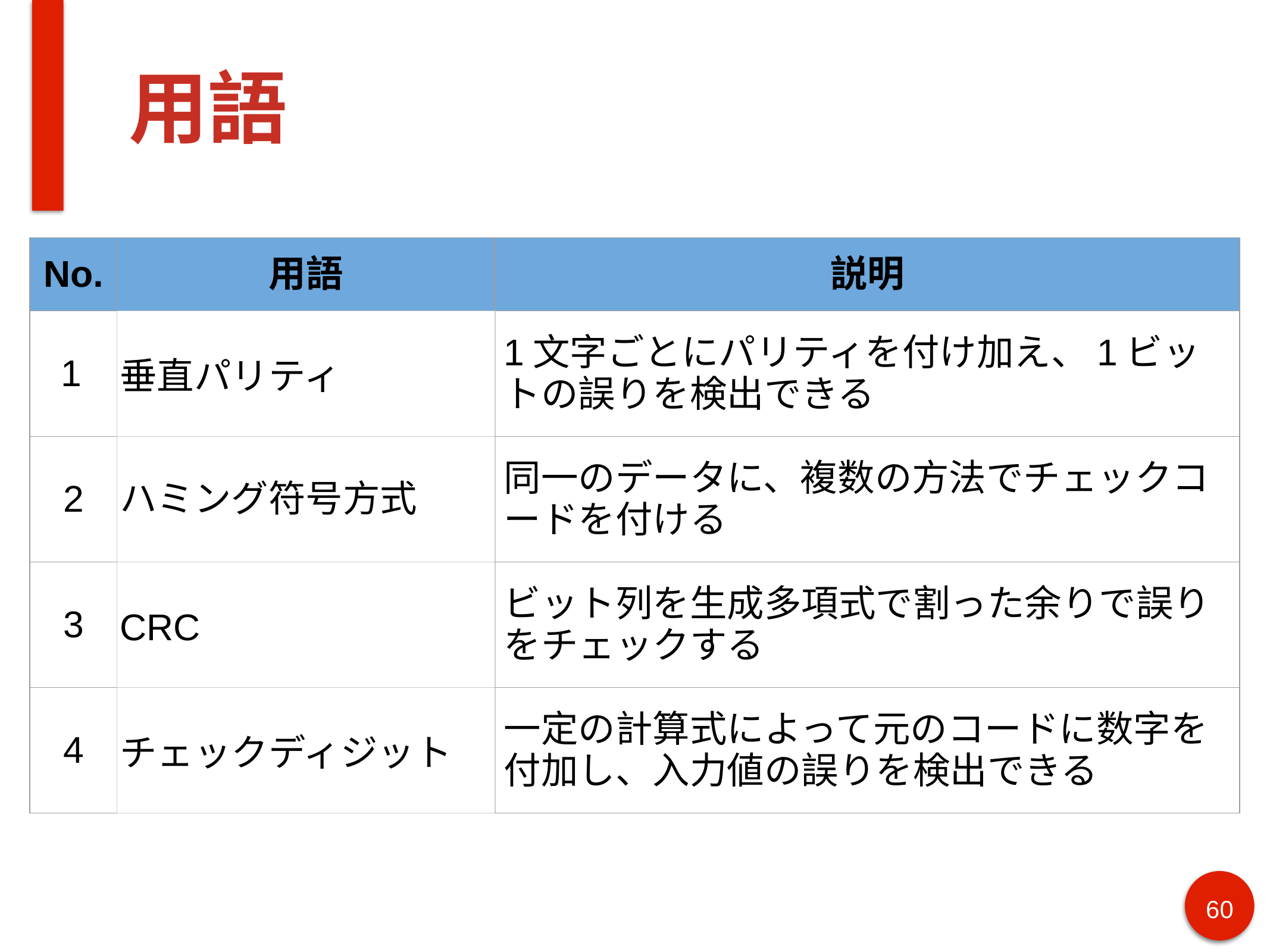

# 用語
| No. | 用語 | 説明 |
| --- | --- | --- |
| 1 | 垂直パリティ | 1文字ごとにパリティを付け加え、1ビットの誤りを検出できる |
| 2 | ハミング符号方式 | 同一のデータに、複数の方法でチェックコードを付ける |
| 3 | CRC | ビット列を生成多項式で割った余りで誤りをチェックする |
| 4 | チェックディジット | 一定の計算式によって元のコードに数字を付加し、入力値の誤りを検出できる |
60